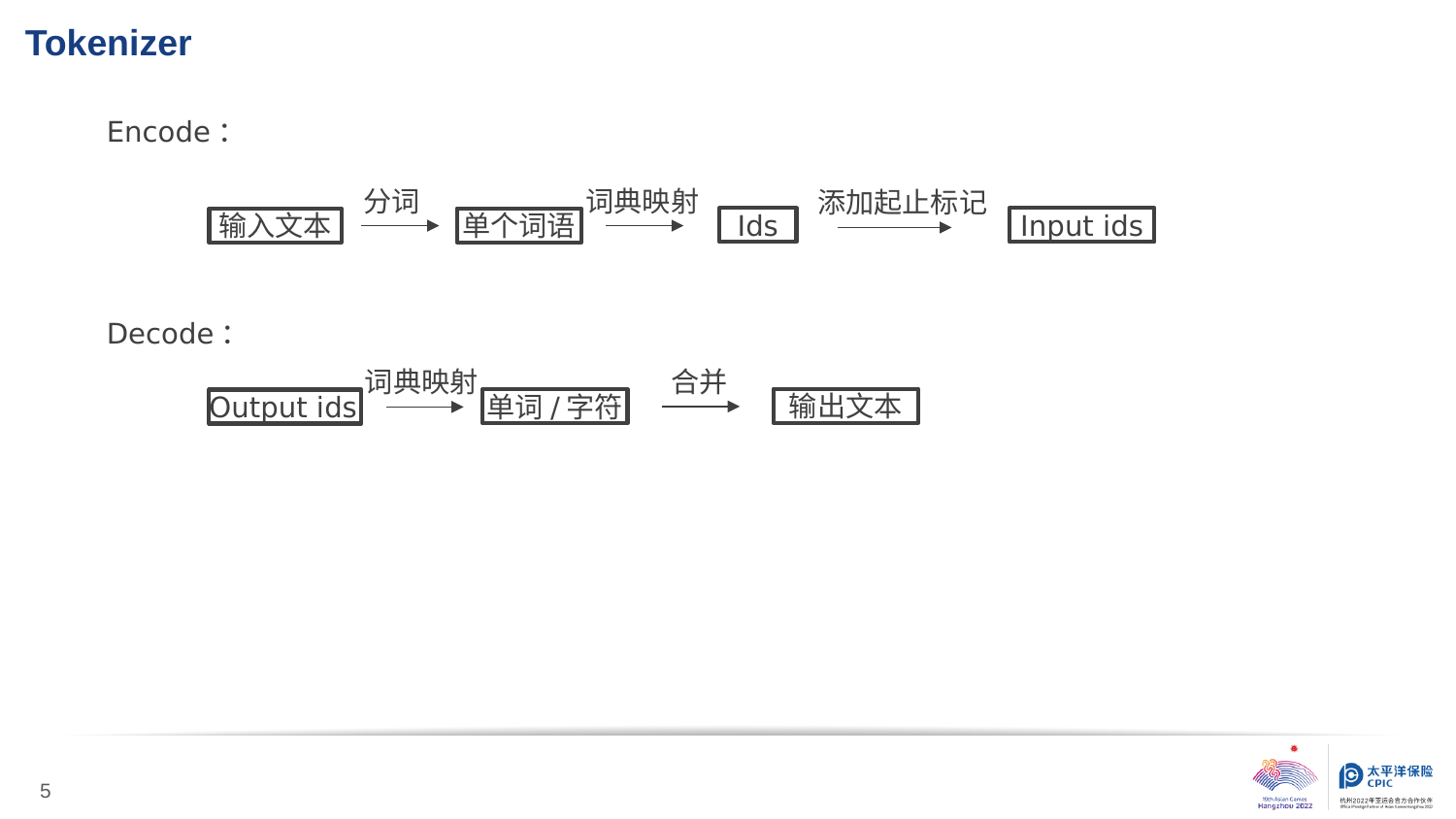

# Tokenizer
Encode：
分词
词典映射

添加起止标记
Ids
Input ids
输入文本
单个词语
Decode：
词典映射
合并

输出文本
单词/字符
Output ids